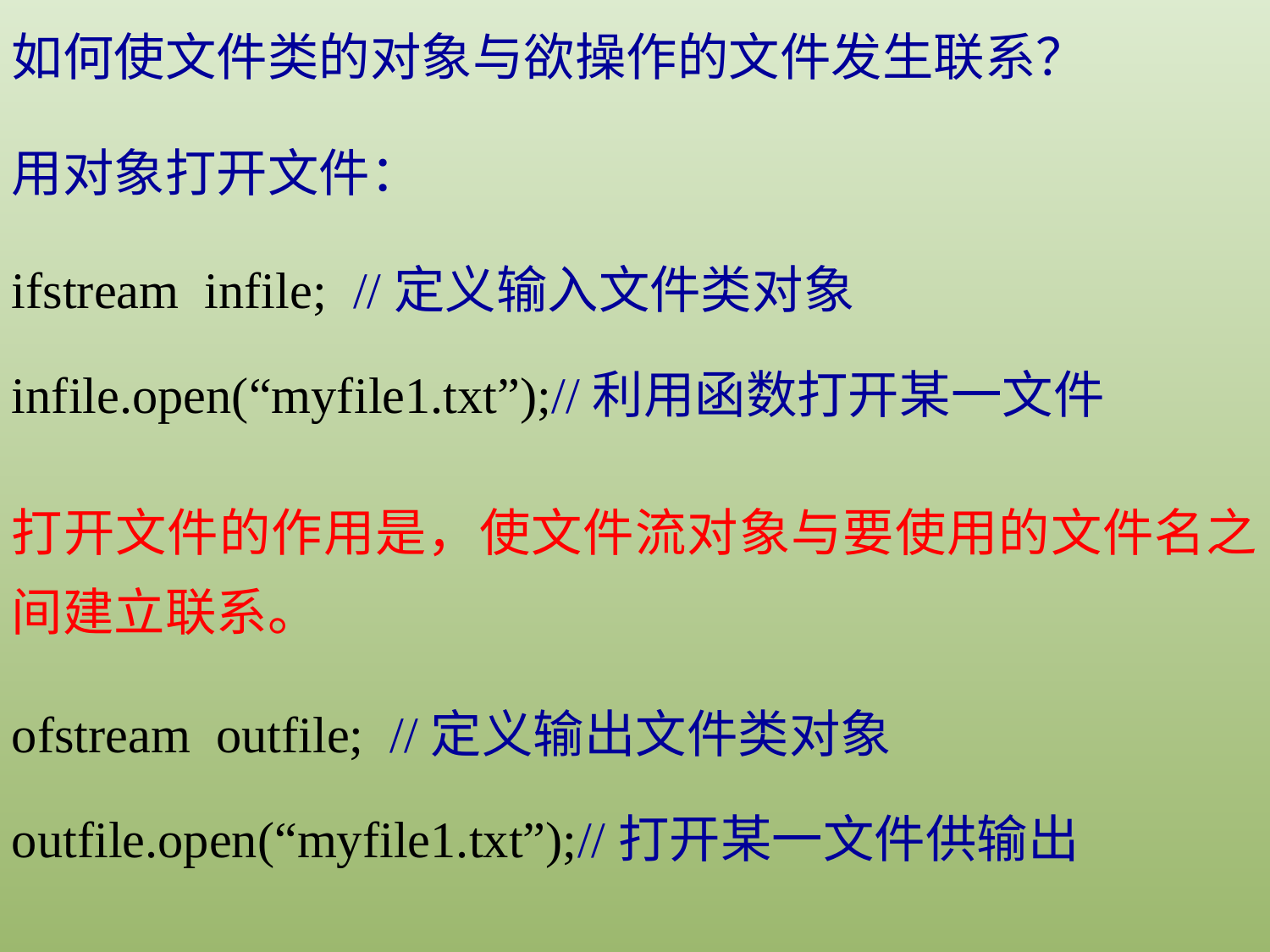

如何使文件类的对象与欲操作的文件发生联系？
用对象打开文件：
ifstream  infile;  //定义输入文件类对象
infile.open(“myfile1.txt”);//利用函数打开某一文件
打开文件的作用是，使文件流对象与要使用的文件名之间建立联系。
ofstream  outfile;  //定义输出文件类对象
outfile.open(“myfile1.txt”);//打开某一文件供输出
903